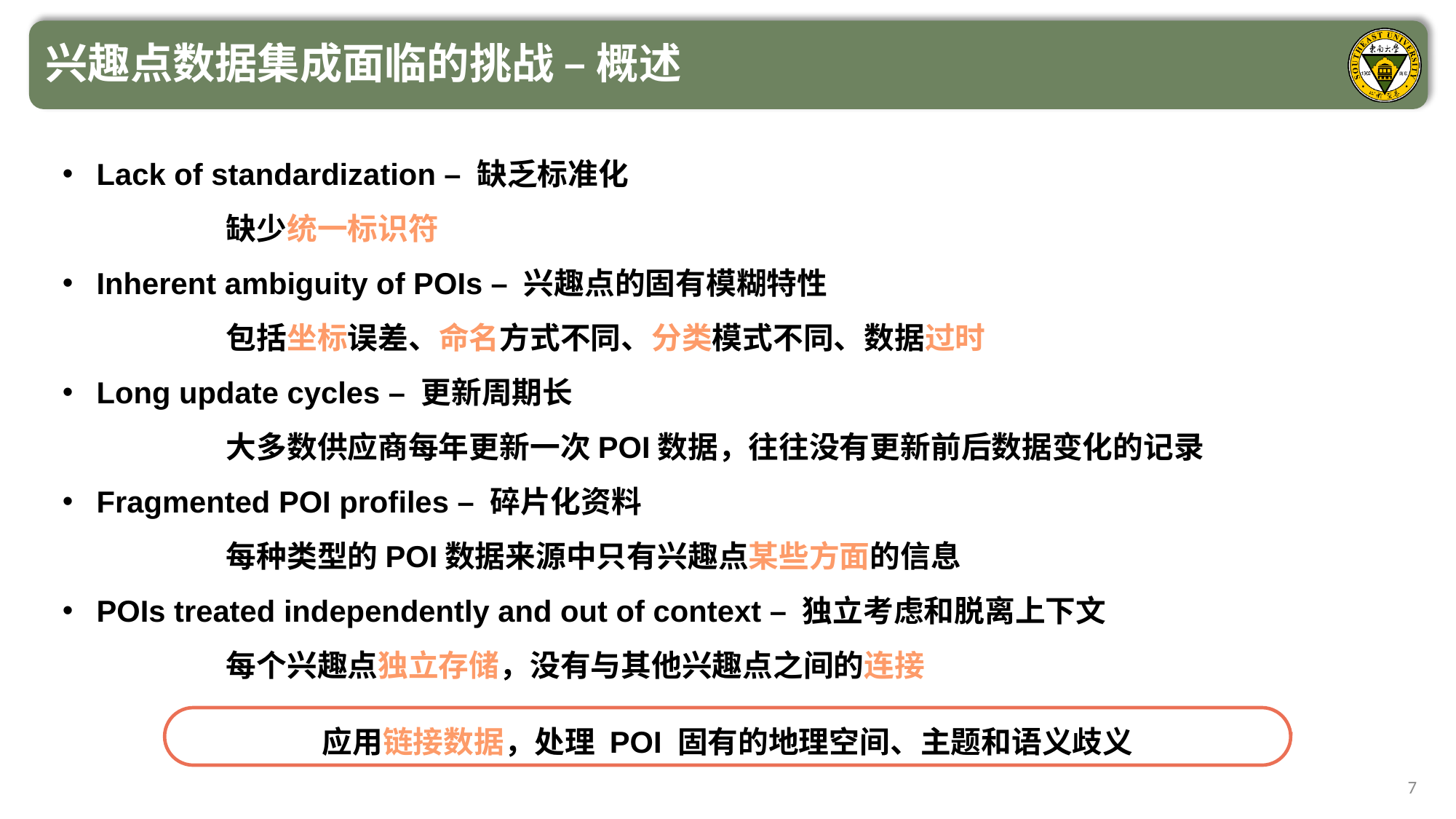

兴趣点数据集成面临的挑战 – 概述
Lack of standardization – 缺乏标准化
	缺少统一标识符
Inherent ambiguity of POIs – 兴趣点的固有模糊特性
	包括坐标误差、命名方式不同、分类模式不同、数据过时
Long update cycles – 更新周期长
	大多数供应商每年更新一次POI数据，往往没有更新前后数据变化的记录
Fragmented POI profiles – 碎片化资料
	每种类型的POI数据来源中只有兴趣点某些方面的信息
POIs treated independently and out of context – 独立考虑和脱离上下文
	每个兴趣点独立存储，没有与其他兴趣点之间的连接
应用链接数据，处理 POI 固有的地理空间、主题和语义歧义
7